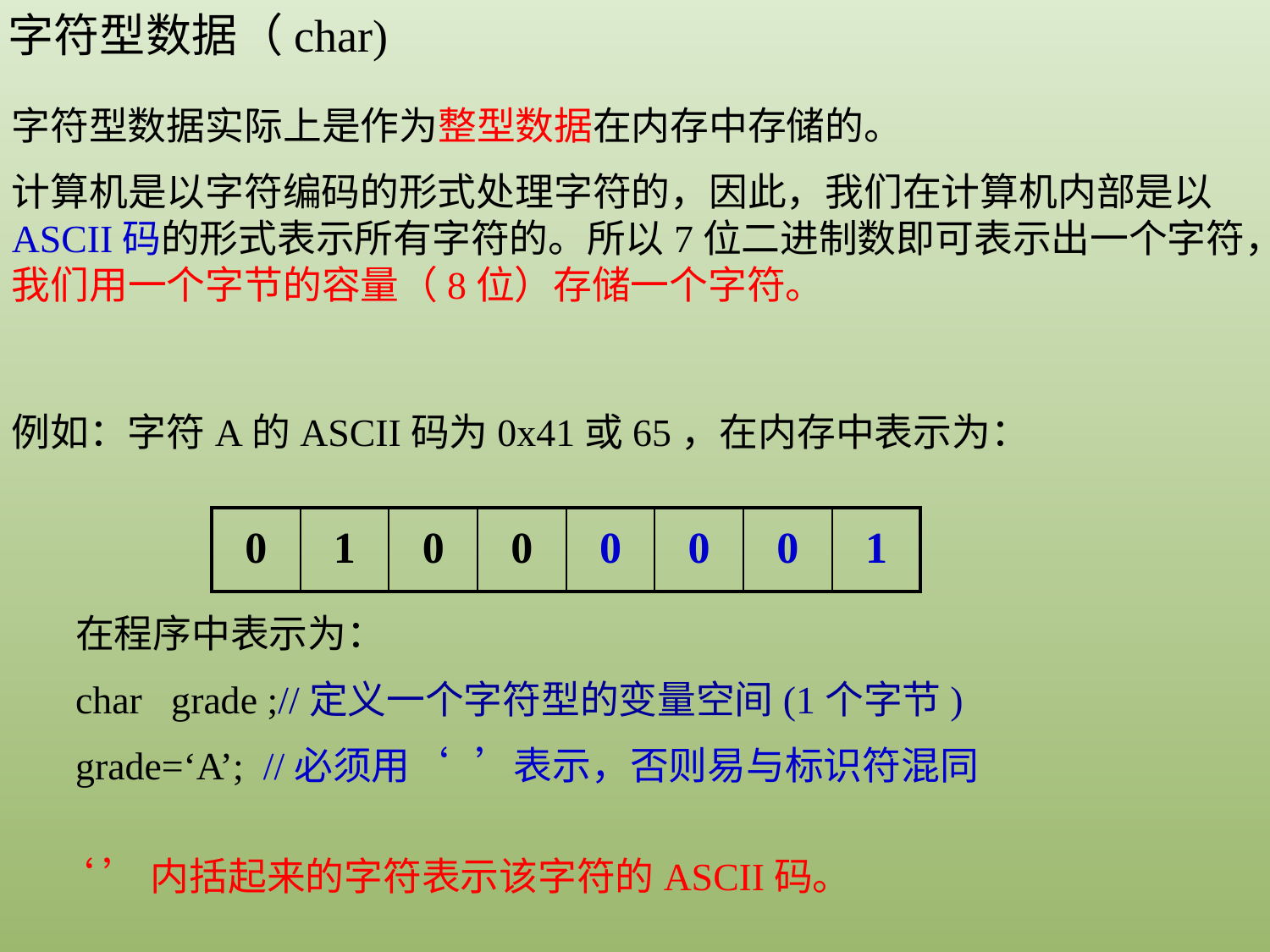

字符型数据（char)
字符型数据实际上是作为整型数据在内存中存储的。
计算机是以字符编码的形式处理字符的，因此，我们在计算机内部是以ASCII码的形式表示所有字符的。所以7位二进制数即可表示出一个字符，我们用一个字节的容量（8位）存储一个字符。
例如：字符A的ASCII码为0x41或65，在内存中表示为：
| 0 | 1 | 0 | 0 | 0 | 0 | 0 | 1 |
| --- | --- | --- | --- | --- | --- | --- | --- |
在程序中表示为：
char   grade ;//定义一个字符型的变量空间(1个字节)
grade=‘A’;  //必须用‘   ’表示，否则易与标识符混同
     ‘ ’内括起来的字符表示该字符的ASCII码。
36